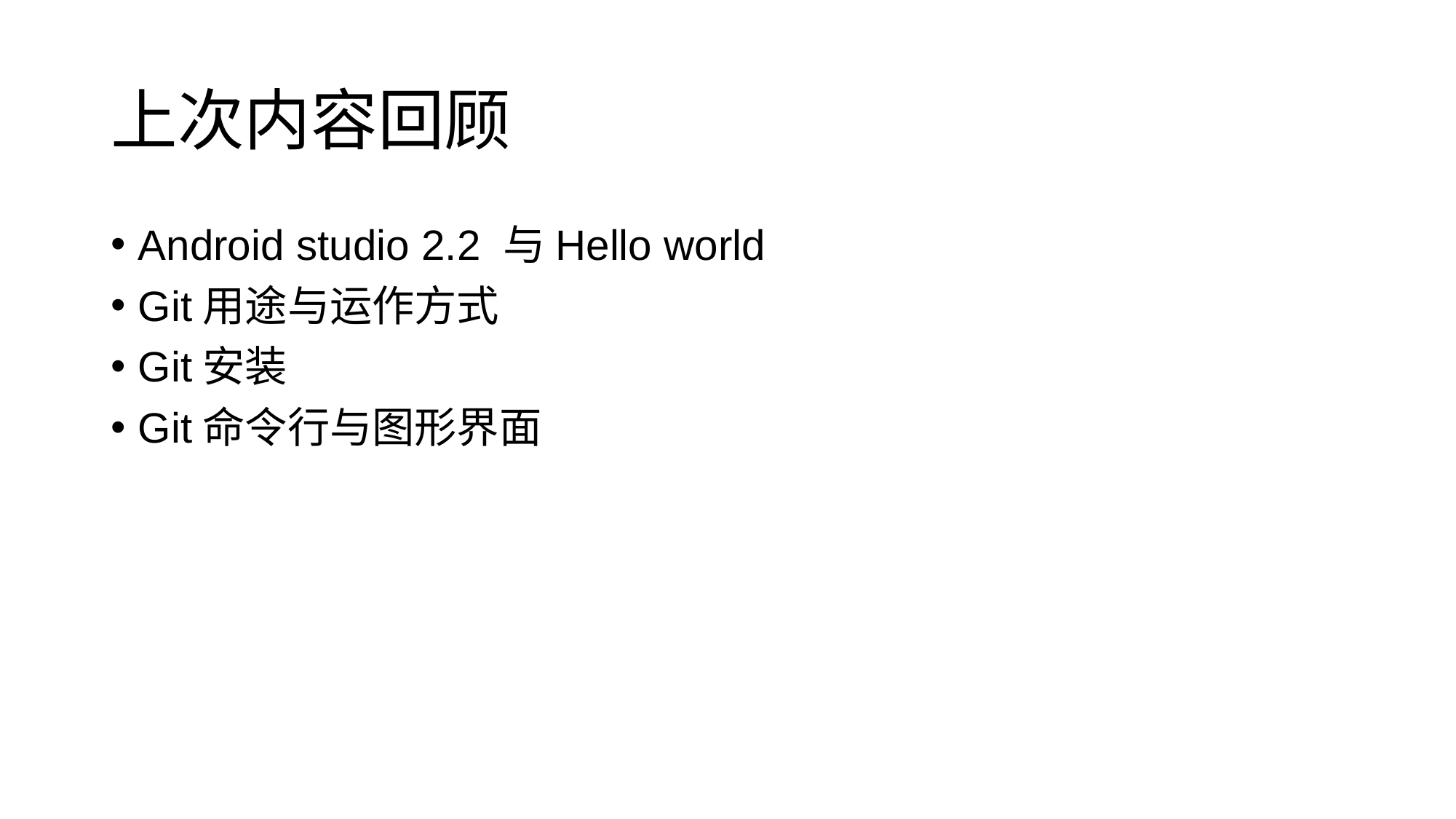

# 上次内容回顾
Android studio 2.2 与Hello world
Git用途与运作方式
Git安装
Git命令行与图形界面